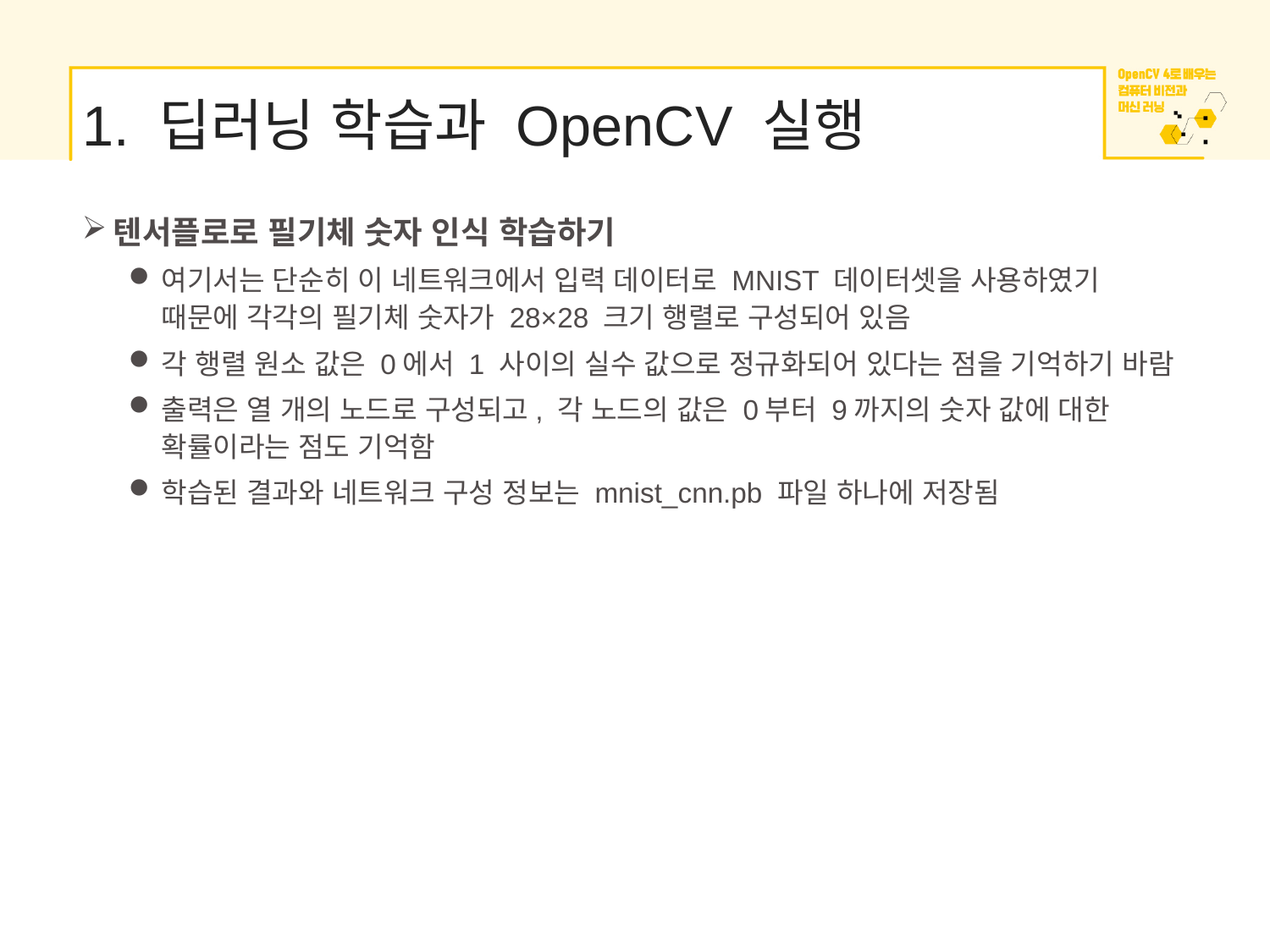

# 1. 딥러닝 학습과 OpenCV 실행
텐서플로로 필기체 숫자 인식 학습하기
여기서는 단순히 이 네트워크에서 입력 데이터로 MNIST 데이터셋을 사용하였기 때문에 각각의 필기체 숫자가 28×28 크기 행렬로 구성되어 있음
각 행렬 원소 값은 0에서 1 사이의 실수 값으로 정규화되어 있다는 점을 기억하기 바람
출력은 열 개의 노드로 구성되고, 각 노드의 값은 0부터 9까지의 숫자 값에 대한 확률이라는 점도 기억함
학습된 결과와 네트워크 구성 정보는 mnist_cnn.pb 파일 하나에 저장됨